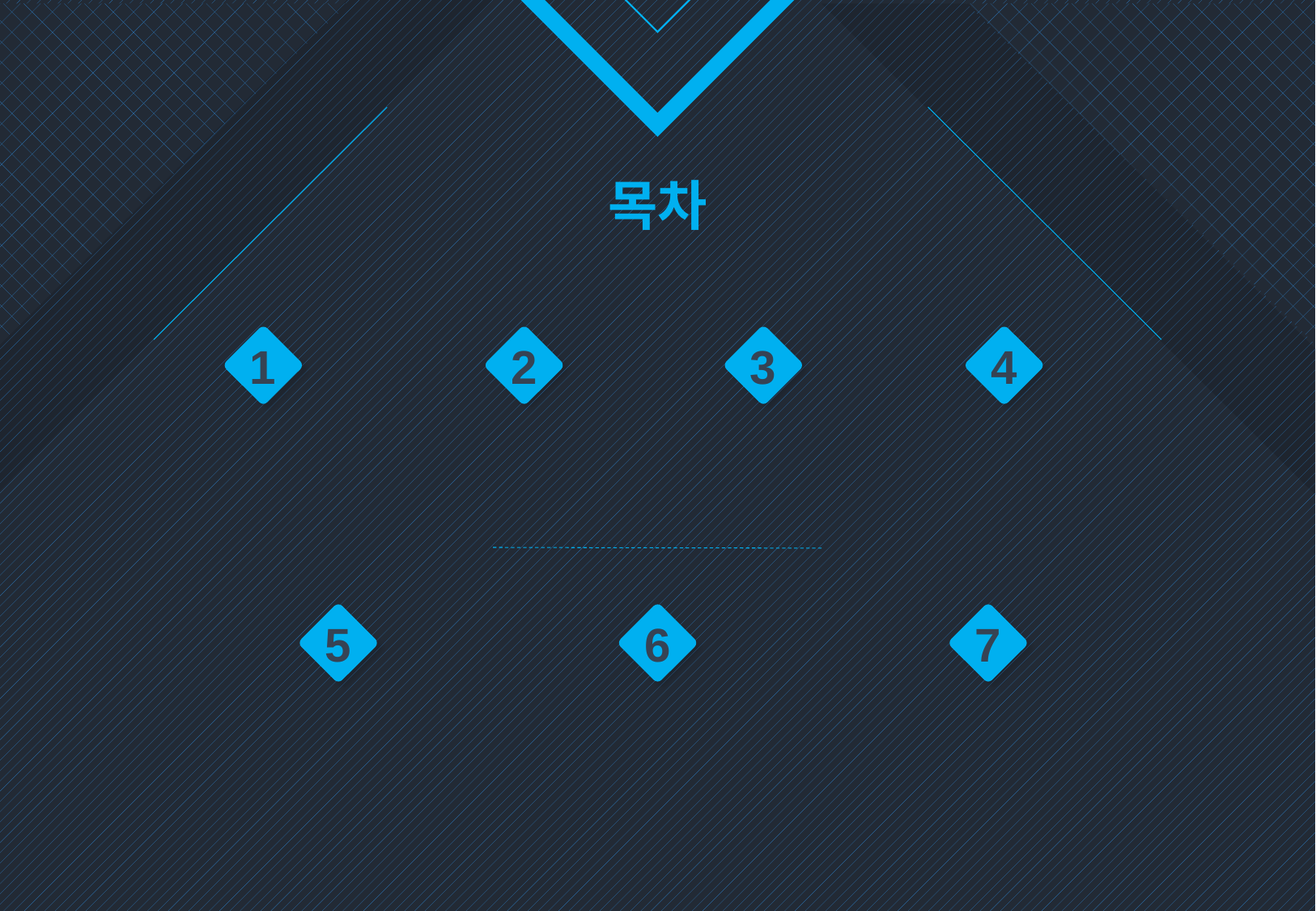

3

4
1
2
팀원소개
프로젝트 소개
DB 설계
화면 UI 설계

5
JSP/ 클래스 설계

6
프로젝트 시연

7
프로젝트 후기